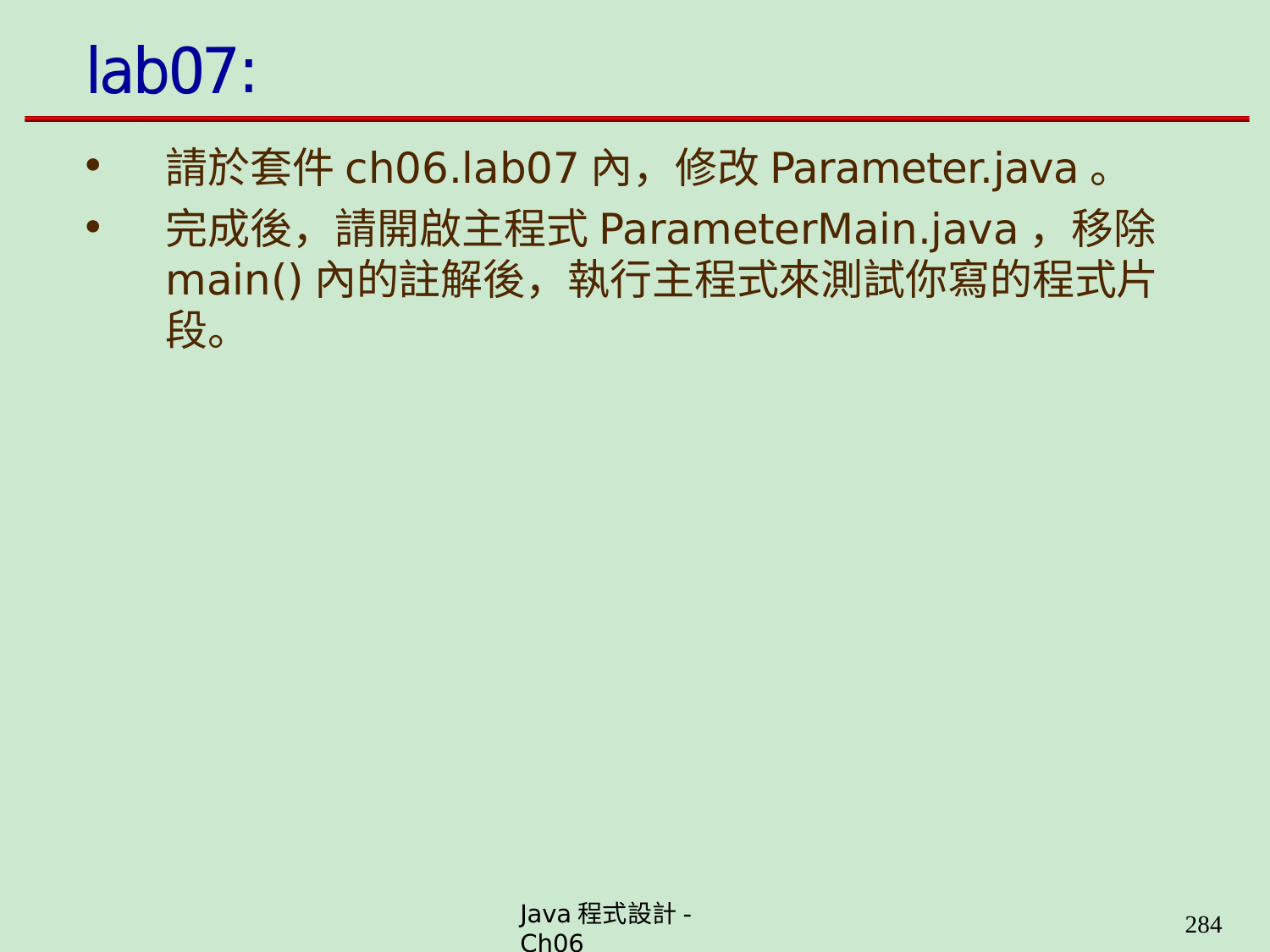

# lab07:
請於套件ch06.lab07內，修改Parameter.java。
完成後，請開啟主程式ParameterMain.java，移除
main()內的註解後，執行主程式來測試你寫的程式片段。
Java程式設計-Ch06
284